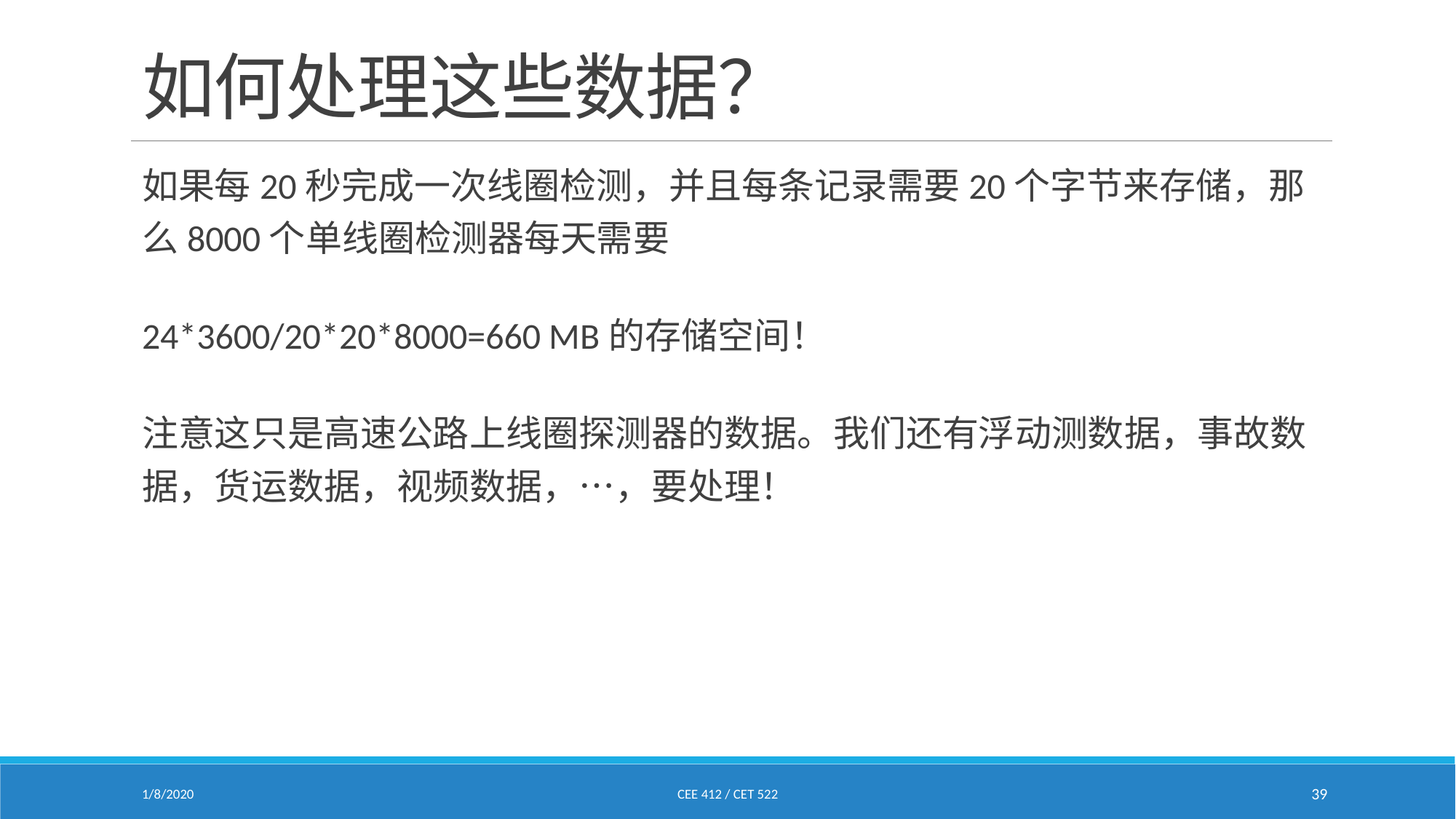

# 如何处理这些数据？
如果每20秒完成一次线圈检测，并且每条记录需要20个字节来存储，那么8000个单线圈检测器每天需要
24*3600/20*20*8000=660 MB的存储空间！
注意这只是高速公路上线圈探测器的数据。我们还有浮动测数据，事故数据，货运数据，视频数据，…，要处理！

1/8/2020
Cee 412 / CET 522
39